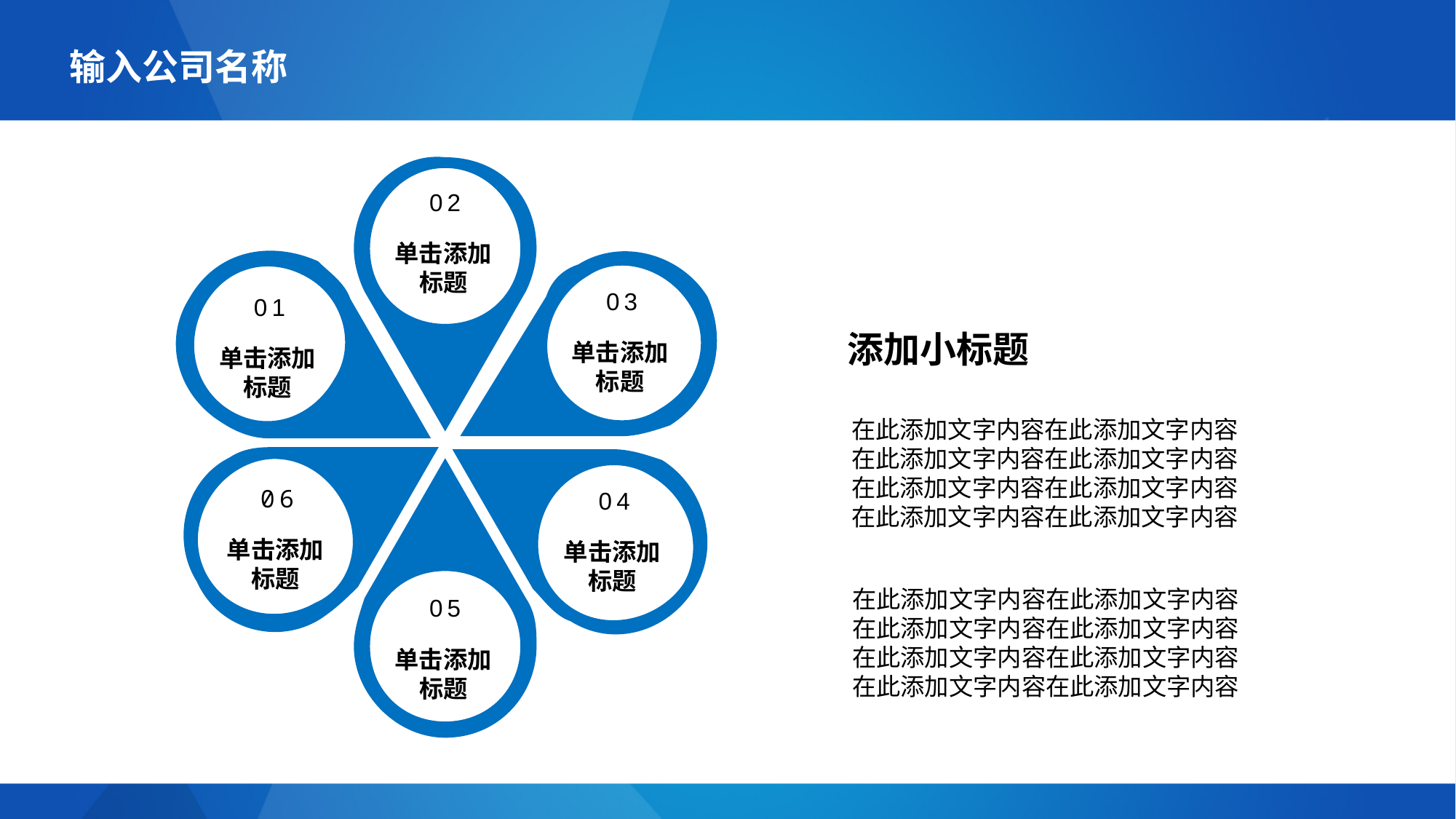

输入公司名称

02
单击添加标题

05
单击添加标题

03
单击添加标题

06
单击添加标题

01
单击添加标题

04
单击添加标题
添加小标题
在此添加文字内容在此添加文字内容在此添加文字内容在此添加文字内容
在此添加文字内容在此添加文字内容
在此添加文字内容在此添加文字内容

在此添加文字内容在此添加文字内容在此添加文字内容在此添加文字内容
在此添加文字内容在此添加文字内容
在此添加文字内容在此添加文字内容